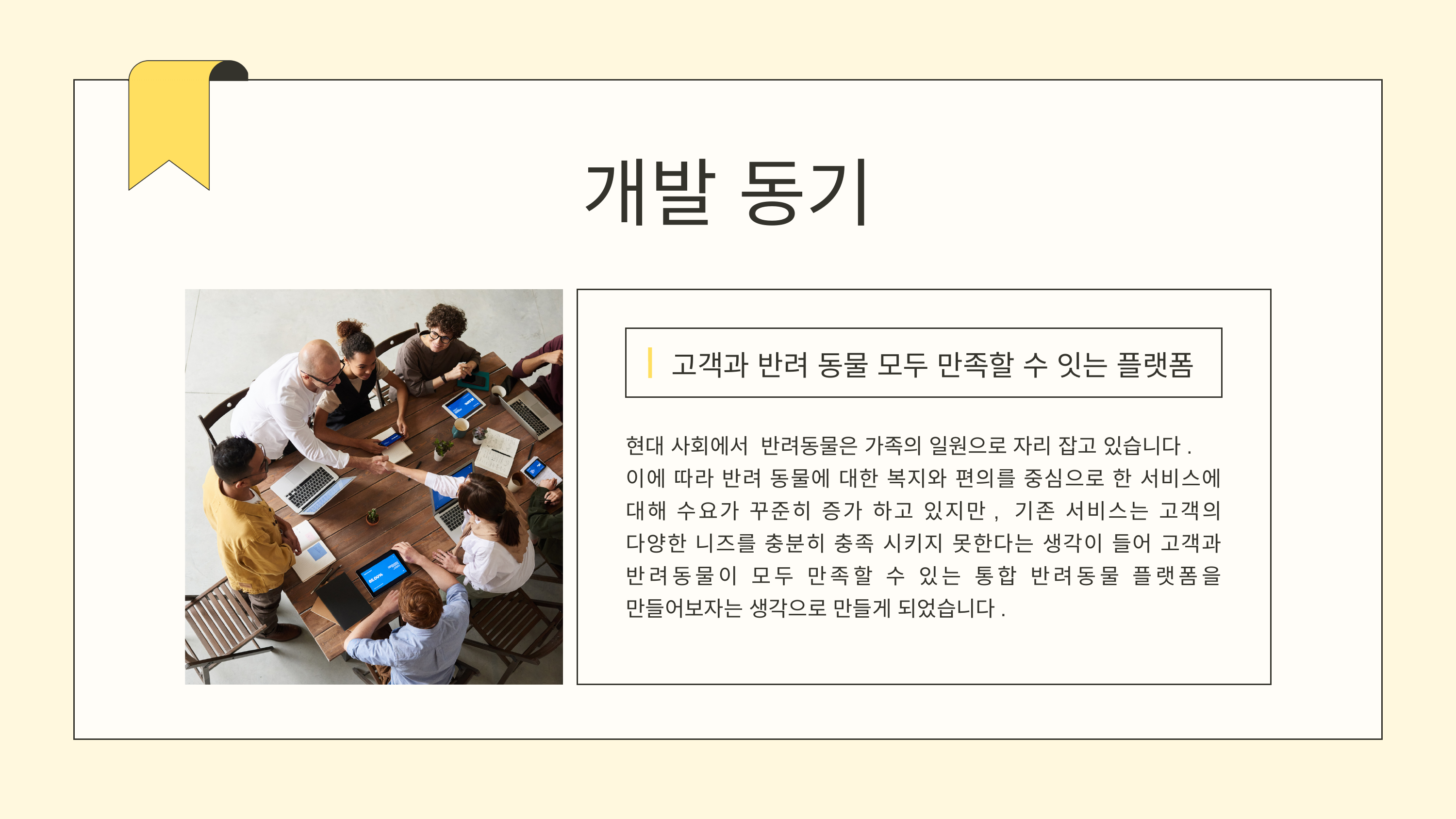

개발 동기

고객과 반려 동물 모두 만족할 수 잇는 플랫폼

현대 사회에서  반려동물은 가족의 일원으로 자리 잡고 있습니다.
이에 따라 반려 동물에 대한 복지와 편의를 중심으로 한 서비스에 대해 수요가 꾸준히 증가 하고 있지만, 기존 서비스는 고객의 다양한 니즈를 충분히 충족 시키지 못한다는 생각이 들어 고객과 반려동물이 모두 만족할 수 있는 통합 반려동물 플랫폼을 만들어보자는 생각으로 만들게 되었습니다.